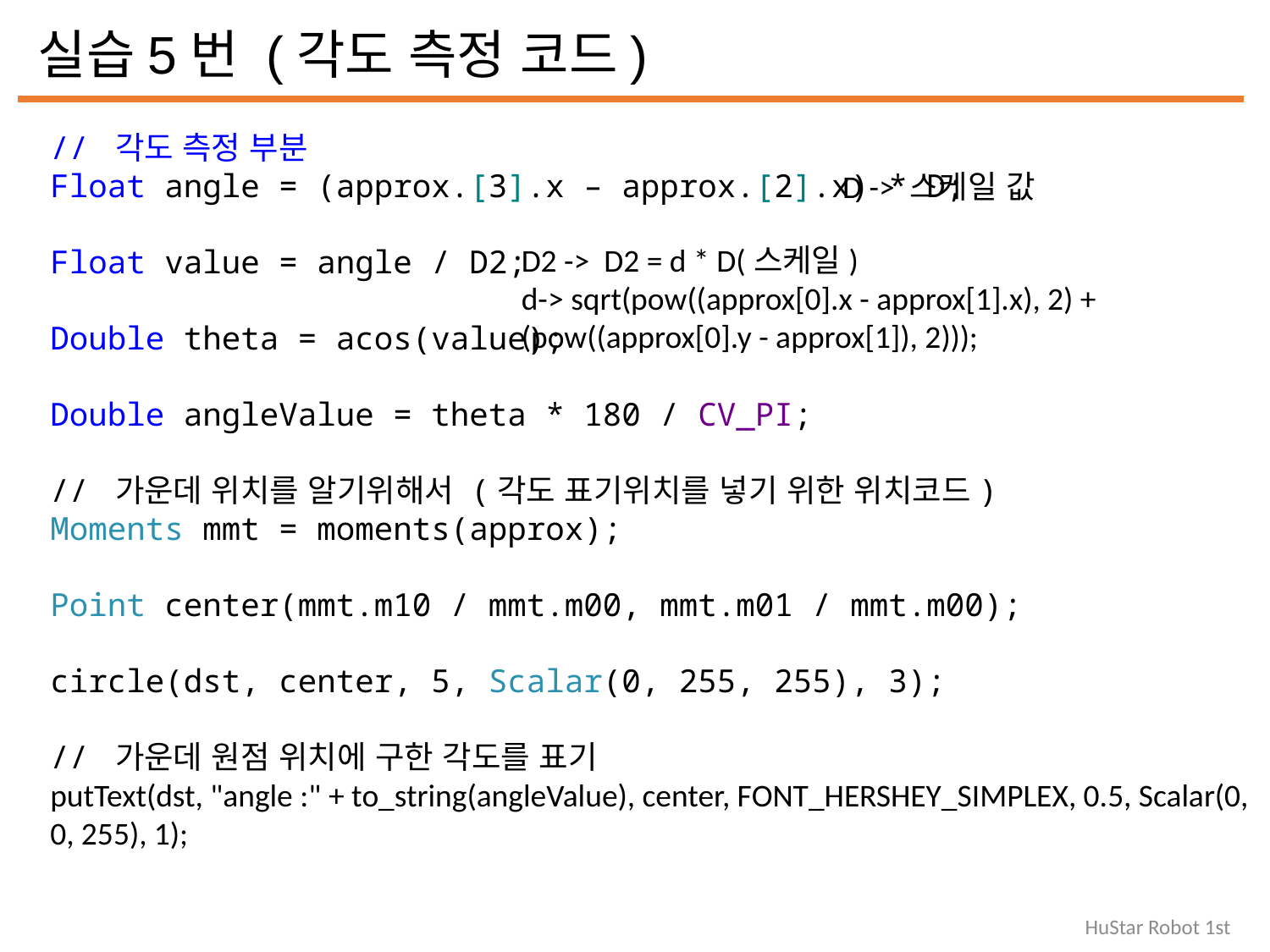

실습5번 (각도 측정 코드)
// 각도 측정 부분
Float angle = (approx.[3].x – approx.[2].x) * D;

Float value = angle / D2;

Double theta = acos(value);

Double angleValue = theta * 180 / CV_PI;

// 가운데 위치를 알기위해서 (각도 표기위치를 넣기 위한 위치코드)
Moments mmt = moments(approx);

Point center(mmt.m10 / mmt.m00, mmt.m01 / mmt.m00);

circle(dst, center, 5, Scalar(0, 255, 255), 3);

// 가운데 원점 위치에 구한 각도를 표기
putText(dst, "angle :" + to_string(angleValue), center, FONT_HERSHEY_SIMPLEX, 0.5, Scalar(0, 0, 255), 1);
D -> 스케일 값
D2 ->  D2 = d * D(스케일)
d-> sqrt(pow((approx[0].x - approx[1].x), 2) + (pow((approx[0].y - approx[1]), 2)));
HuStar Robot 1st